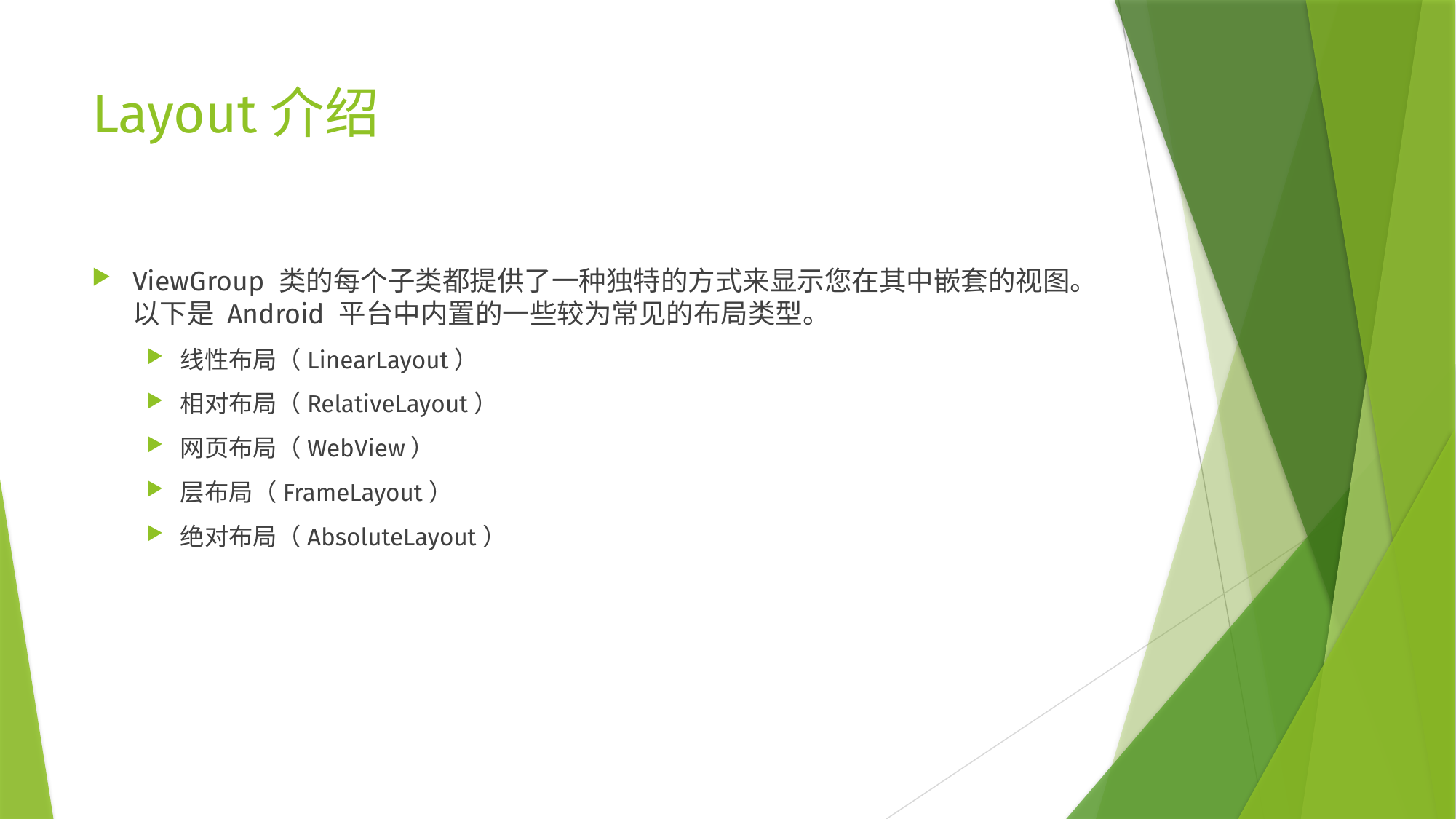

# Layout介绍
ViewGroup 类的每个子类都提供了一种独特的方式来显示您在其中嵌套的视图。以下是 Android 平台中内置的一些较为常见的布局类型。
线性布局（LinearLayout）
相对布局（RelativeLayout）
网页布局（WebView）
层布局（FrameLayout）
绝对布局（AbsoluteLayout）